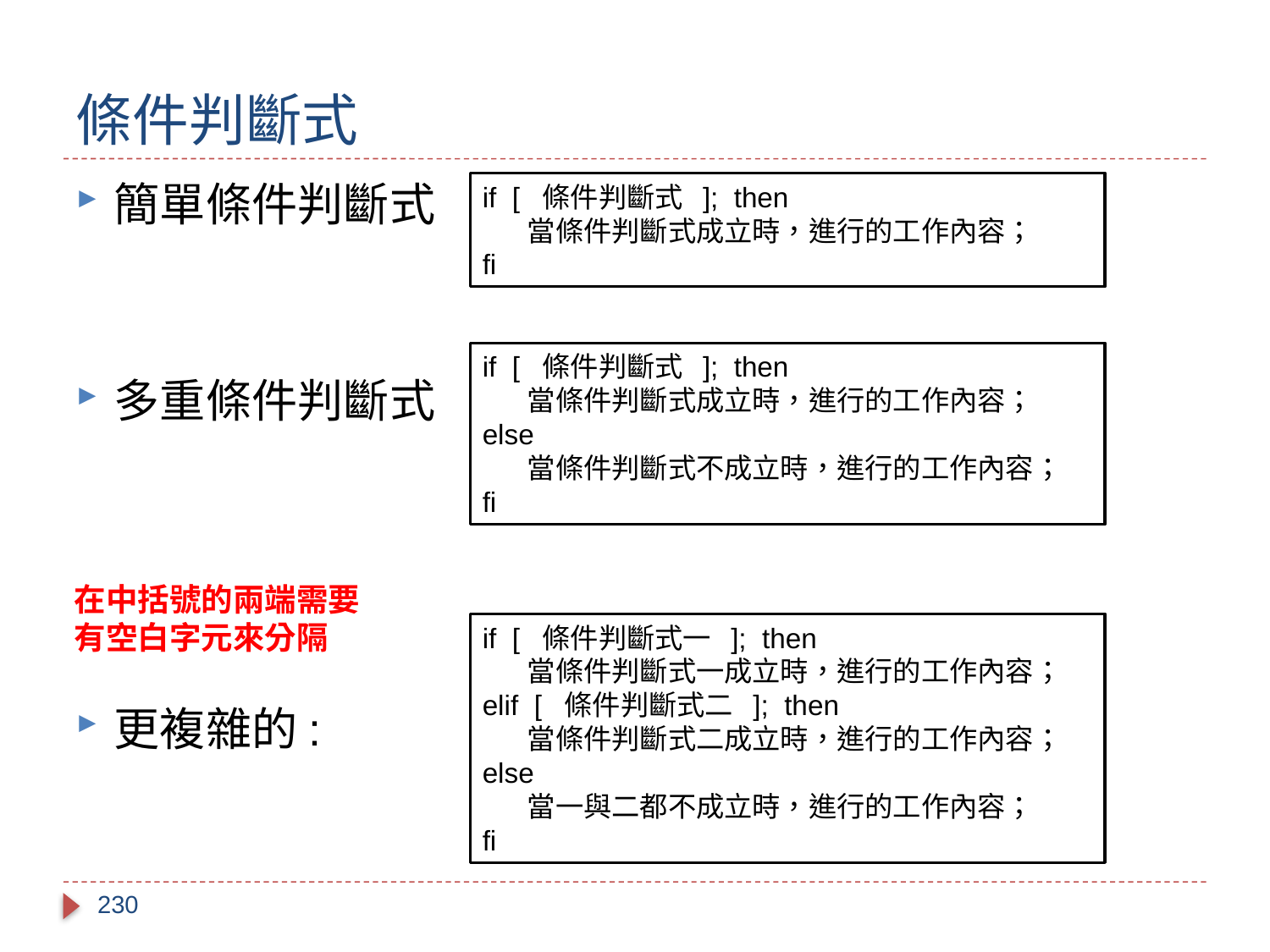

# 條件判斷式
簡單條件判斷式

多重條件判斷式

更複雜的:
if  [  條件判斷式  ];  then
      當條件判斷式成立時，進行的工作內容；
fi
if  [  條件判斷式  ];  then
      當條件判斷式成立時，進行的工作內容；
else
      當條件判斷式不成立時，進行的工作內容；
fi
在中括號的兩端需要
有空白字元來分隔
if  [  條件判斷式一  ];  then
      當條件判斷式一成立時，進行的工作內容；
elif  [  條件判斷式二  ];  then
      當條件判斷式二成立時，進行的工作內容；
else
      當一與二都不成立時，進行的工作內容；
fi
230